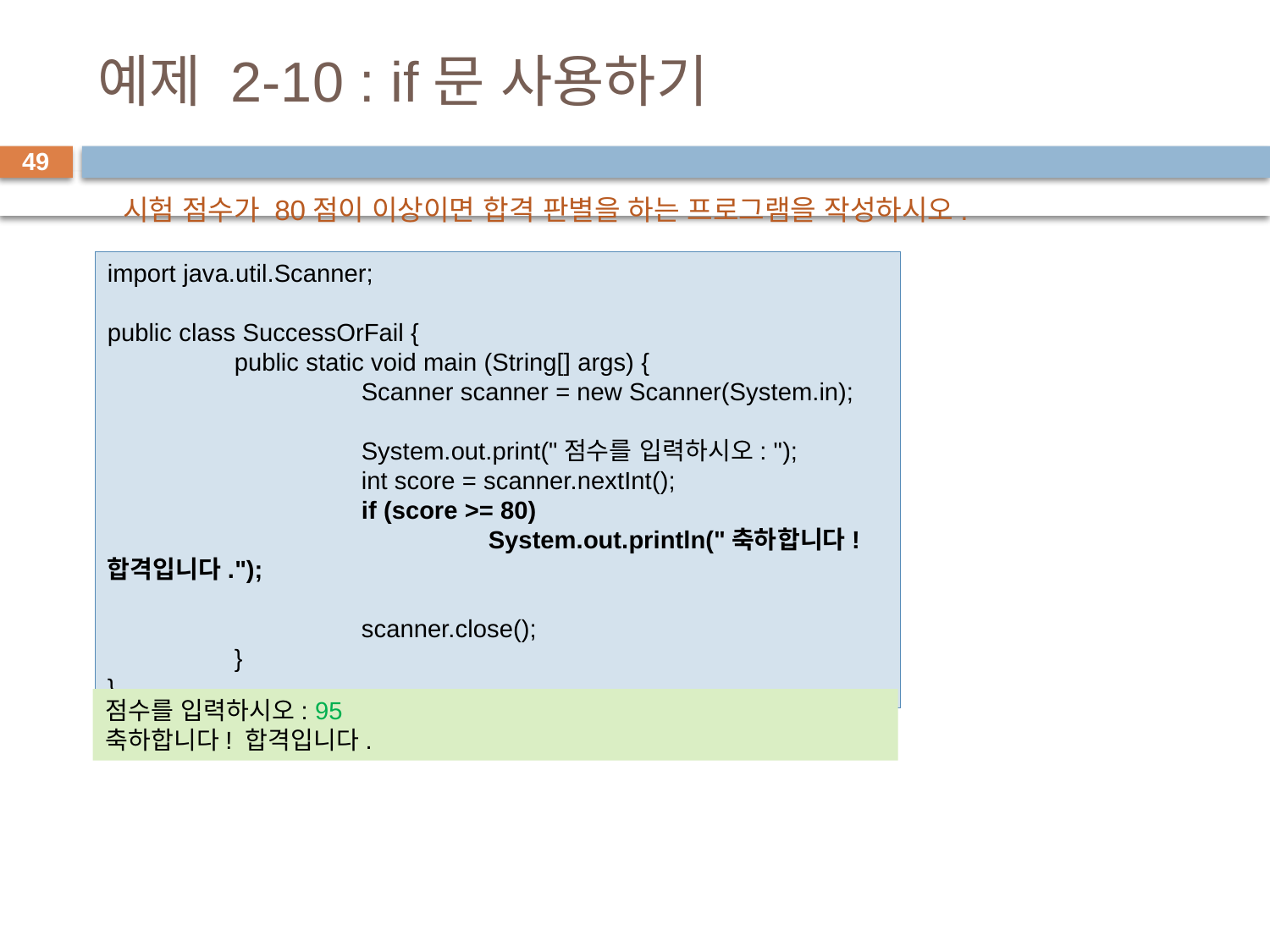

# 예제 2-10 : if문 사용하기
49
시험 점수가 80점이 이상이면 합격 판별을 하는 프로그램을 작성하시오.
import java.util.Scanner;

public class SuccessOrFail {
	public static void main (String[] args) {
		Scanner scanner = new Scanner(System.in);

		System.out.print("점수를 입력하시오: ");
		int score = scanner.nextInt();
		if (score >= 80)
			System.out.println("축하합니다! 합격입니다.");

		scanner.close();
	}
}
점수를 입력하시오: 95
축하합니다! 합격입니다.